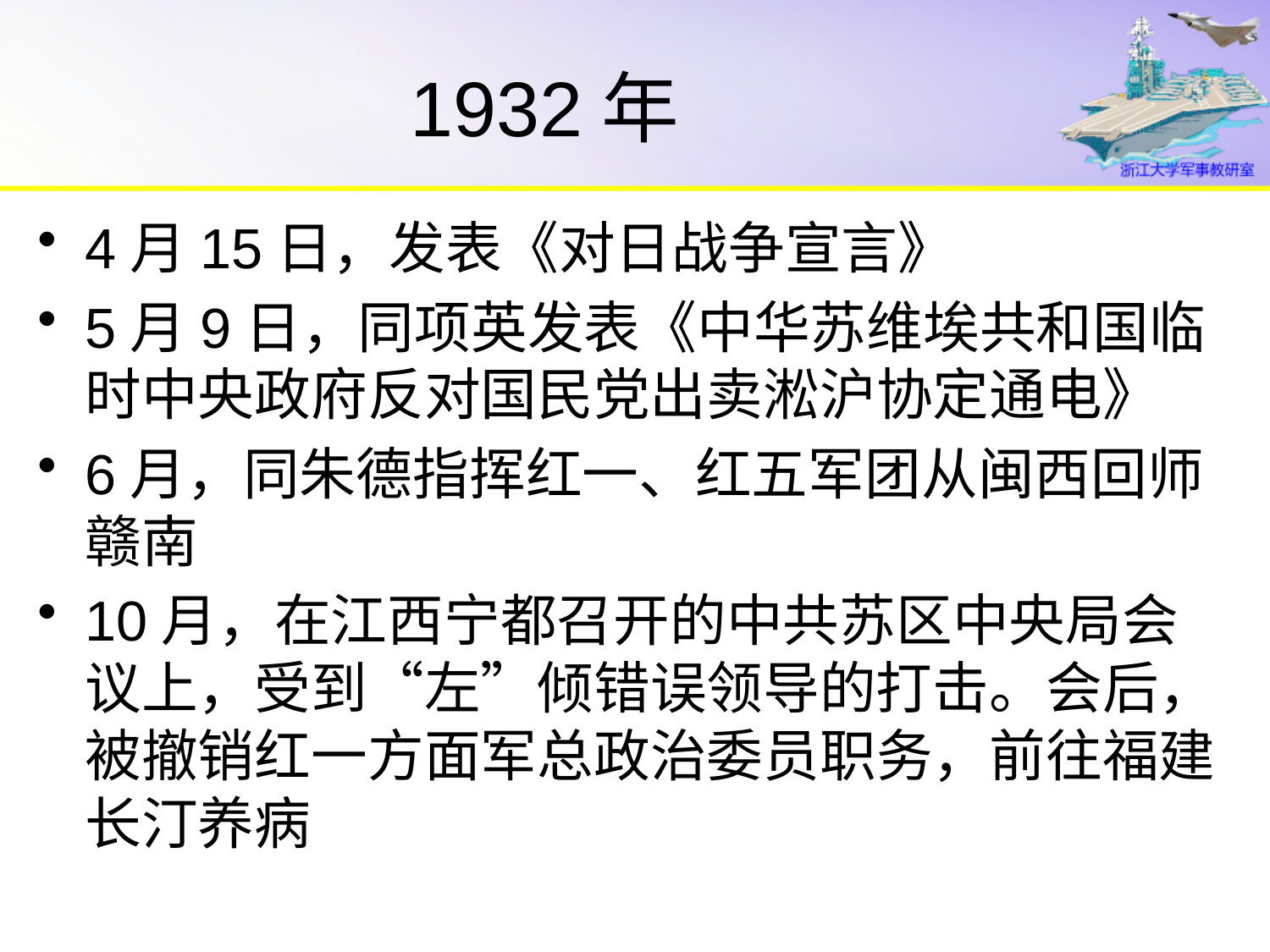

# 1932年
4月15日，发表《对日战争宣言》
5月9日，同项英发表《中华苏维埃共和国临时中央政府反对国民党出卖淞沪协定通电》
6月，同朱德指挥红一、红五军团从闽西回师赣南
10月，在江西宁都召开的中共苏区中央局会议上，受到“左”倾错误领导的打击。会后，被撤销红一方面军总政治委员职务，前往福建长汀养病